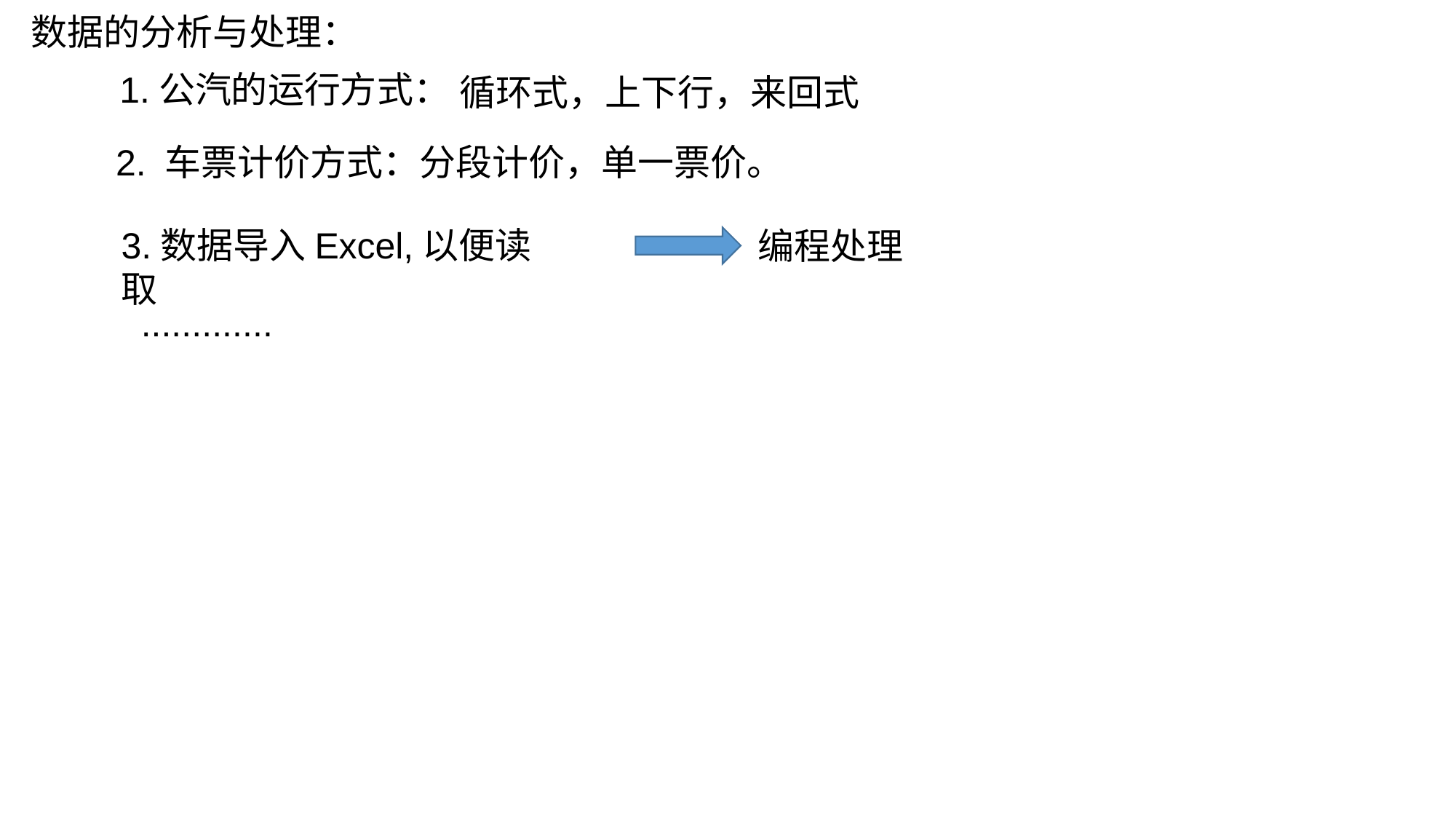

数据的分析与处理：
1.公汽的运行方式：
循环式，上下行，来回式
2. 车票计价方式：分段计价，单一票价。
3.数据导入Excel,以便读取
编程处理

.............